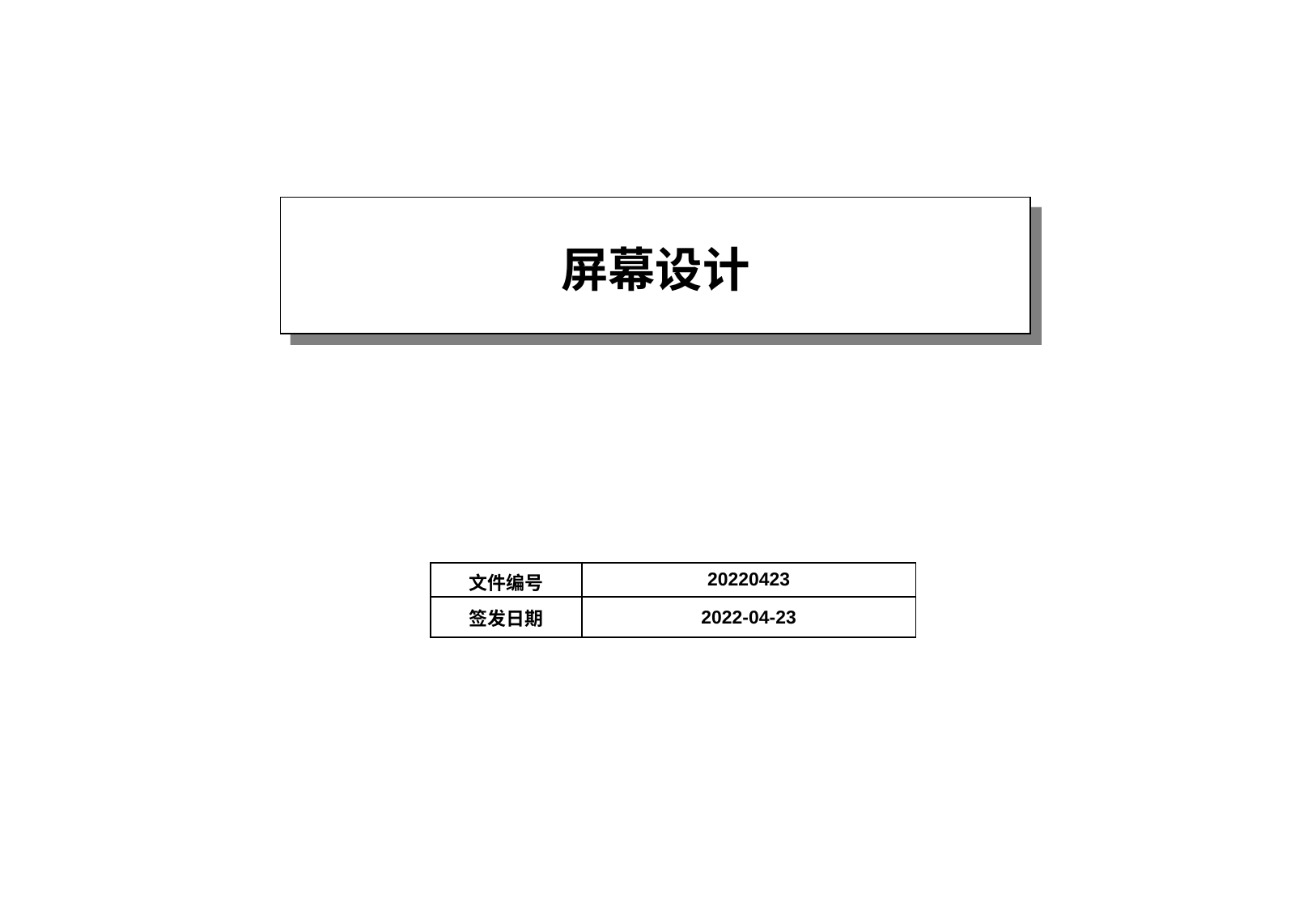

屏幕设计
| 文件编号 | 20220423 |
| --- | --- |
| 签发日期 | 2022-04-23 |